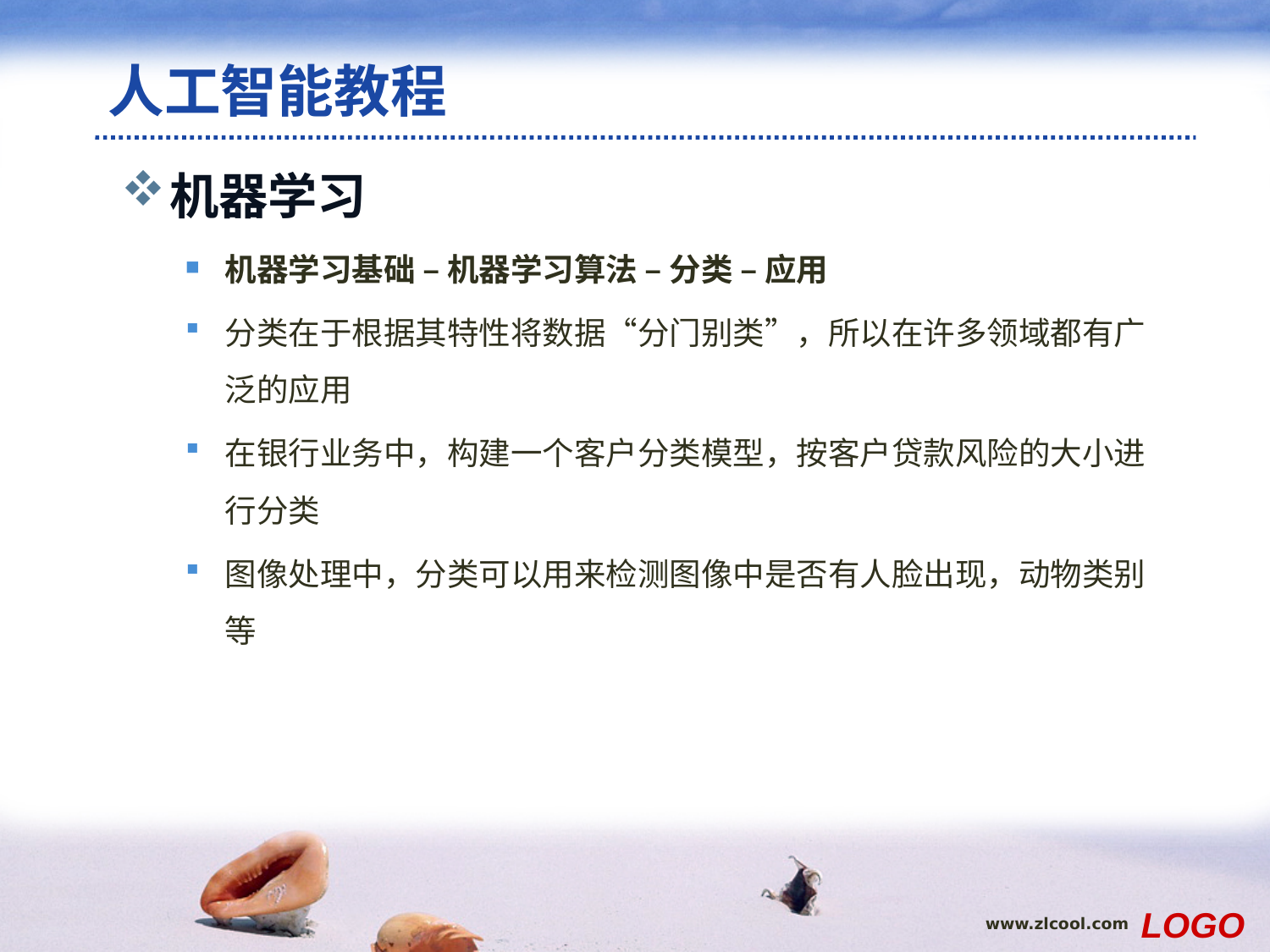

# 人工智能教程
机器学习
机器学习基础 – 机器学习算法 – 分类 – 应用
分类在于根据其特性将数据“分门别类”，所以在许多领域都有广泛的应用
在银行业务中，构建一个客户分类模型，按客户贷款风险的大小进行分类
图像处理中，分类可以用来检测图像中是否有人脸出现，动物类别等

LOGO
www.zlcool.com